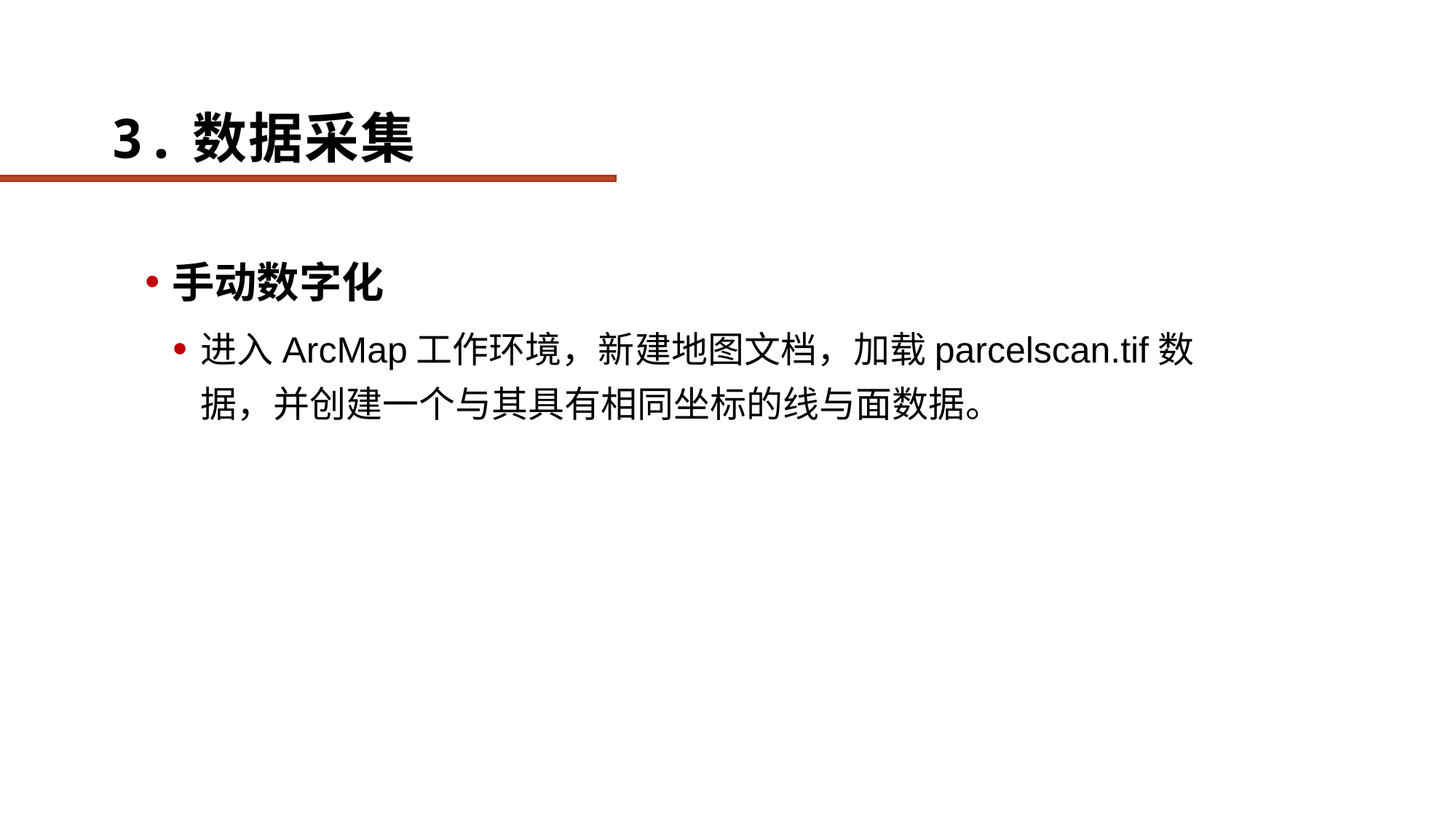

# 3.数据采集
手动数字化
进入ArcMap工作环境，新建地图文档，加载parcelscan.tif数据，并创建一个与其具有相同坐标的线与面数据。